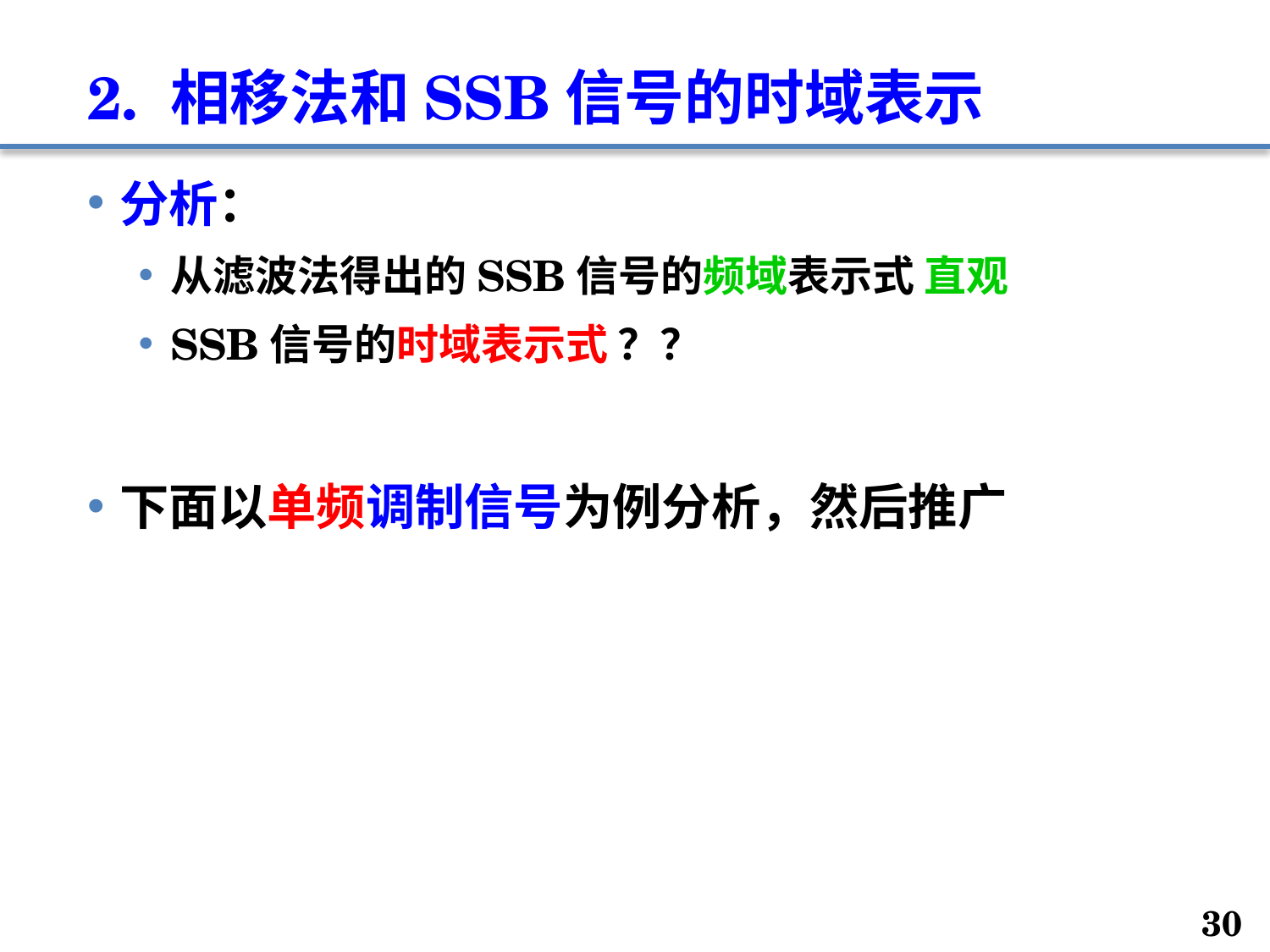

# 2. 相移法和SSB信号的时域表示
分析：
从滤波法得出的SSB信号的频域表示式 直观
SSB信号的时域表示式 ？？

下面以单频调制信号为例分析，然后推广
30